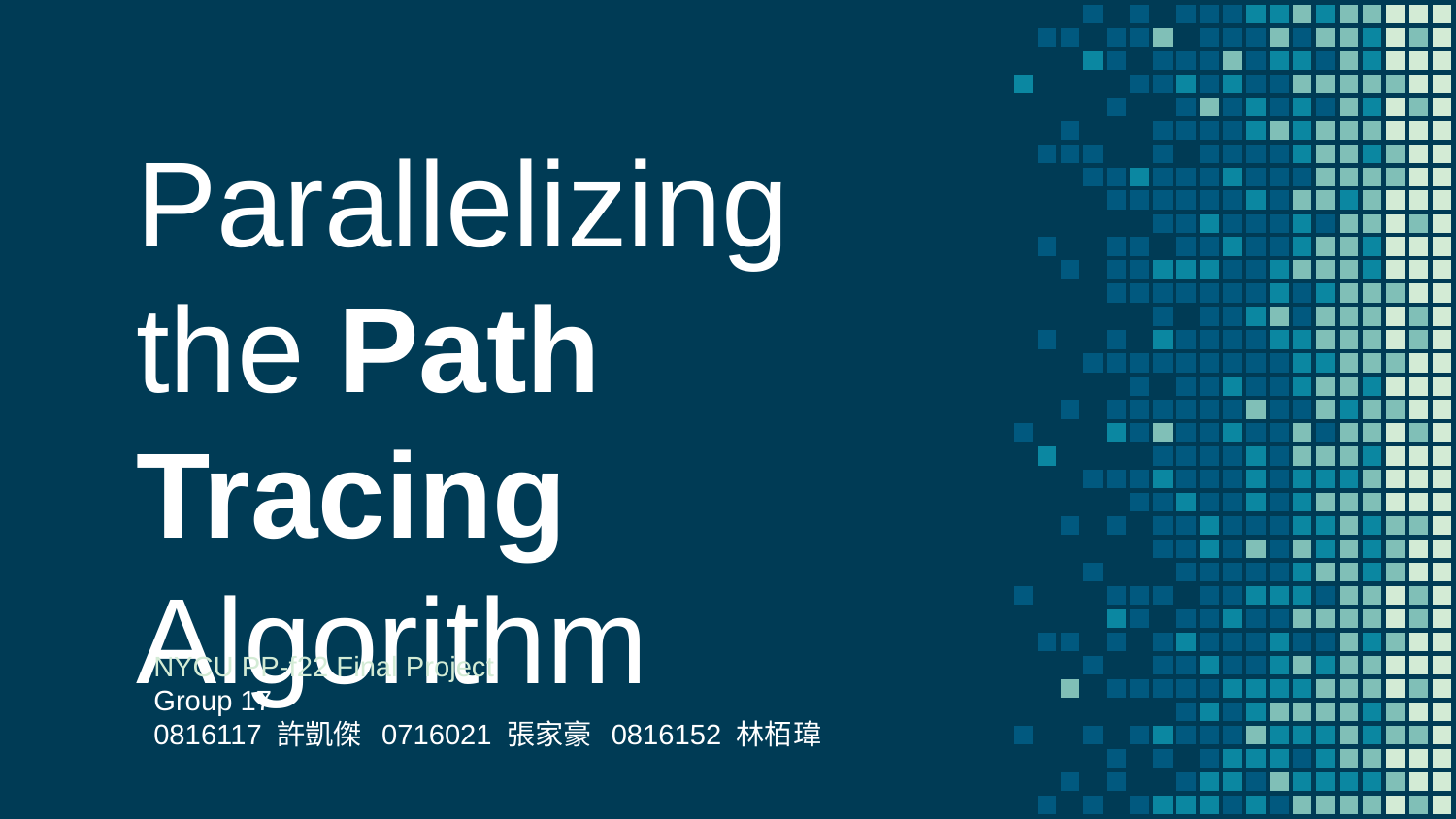

# Parallelizing the Path Tracing Algorithm
NYCU PP-f22 Final Project
Group 17
0816117 許凱傑  0716021 張家豪  0816152 林栢瑋